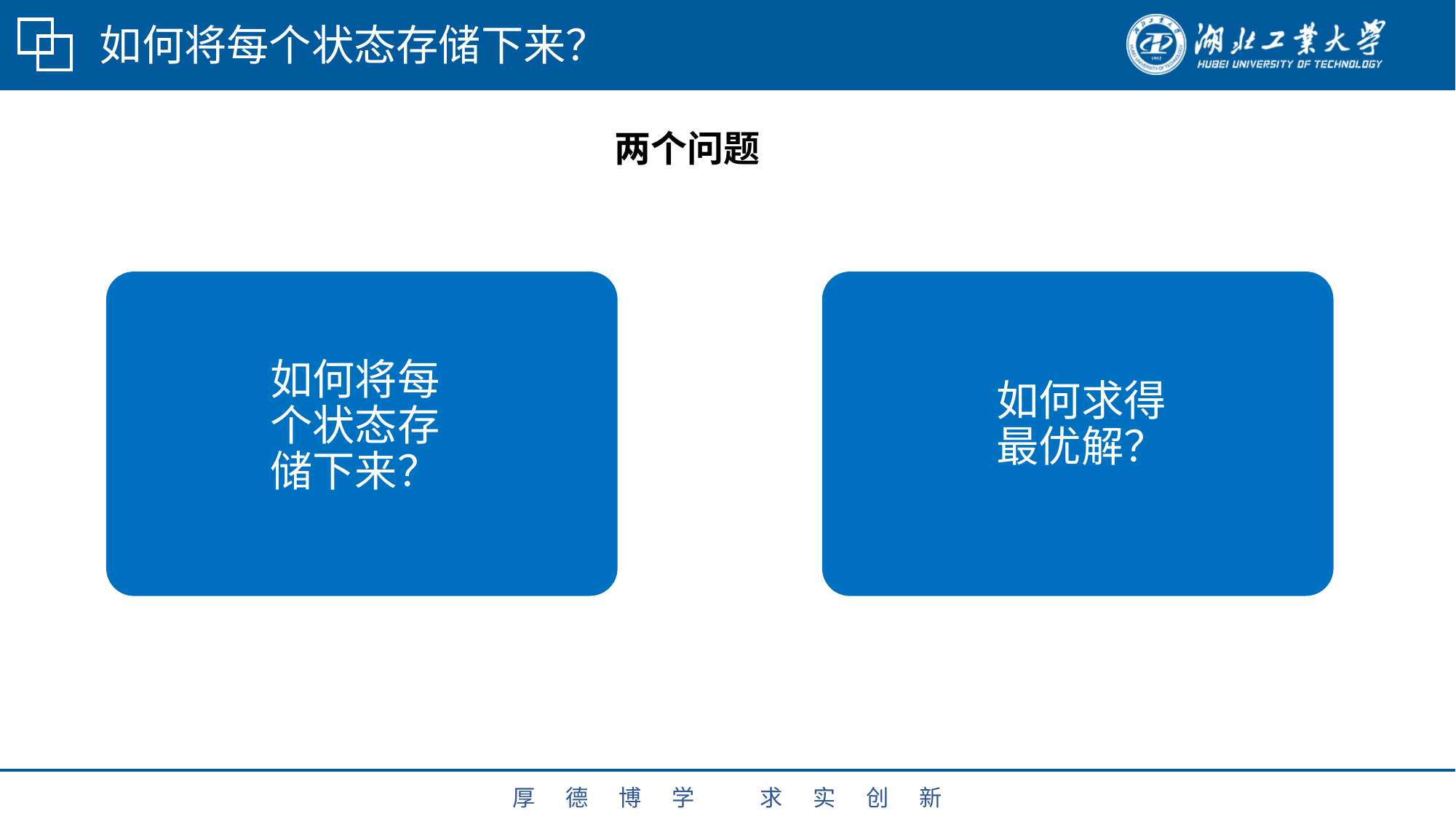

# 如何将每个状态存储下来？
两个问题

如何将每个状态存储下来？
如何求得最优解？